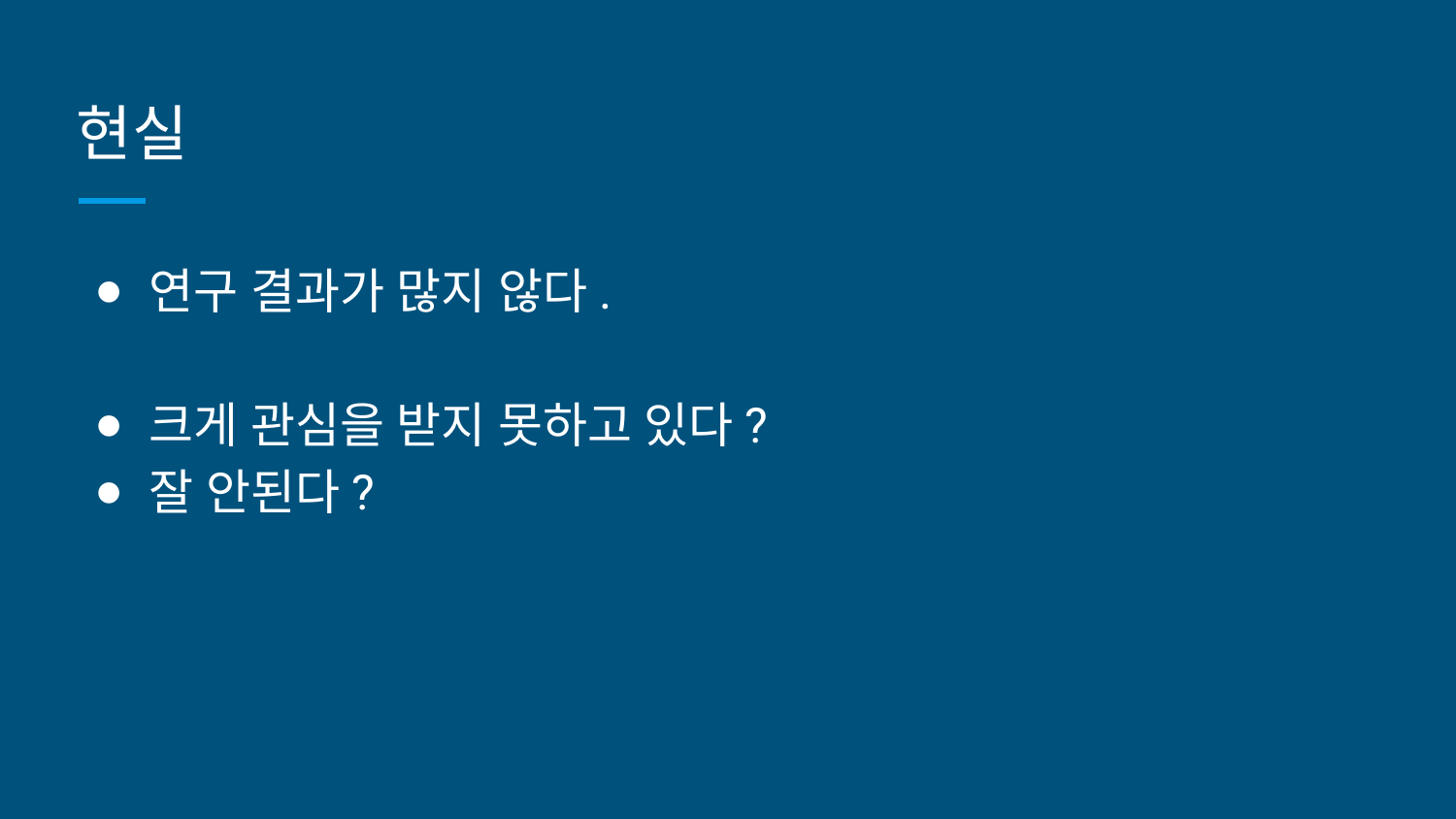

# 현실
연구 결과가 많지 않다.

크게 관심을 받지 못하고 있다?
잘 안된다?